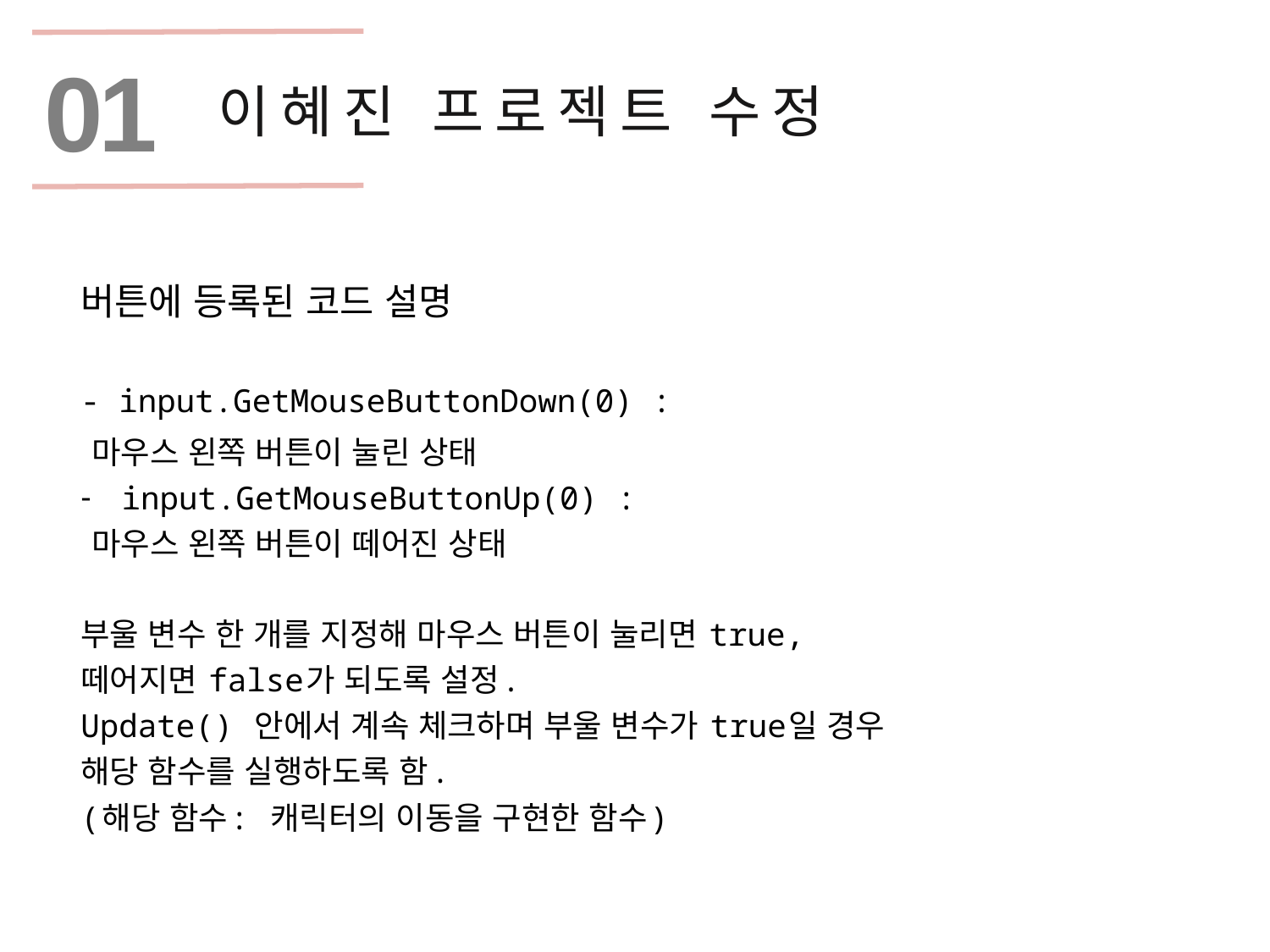

01
 이혜진 프로젝트 수정

버튼에 등록된 코드 설명

- input.GetMouseButtonDown(0) :
 마우스 왼쪽 버튼이 눌린 상태
 input.GetMouseButtonUp(0) :
 마우스 왼쪽 버튼이 떼어진 상태

부울 변수 한 개를 지정해 마우스 버튼이 눌리면 true,
떼어지면 false가 되도록 설정.
Update() 안에서 계속 체크하며 부울 변수가 true일 경우
해당 함수를 실행하도록 함.
(해당 함수: 캐릭터의 이동을 구현한 함수)